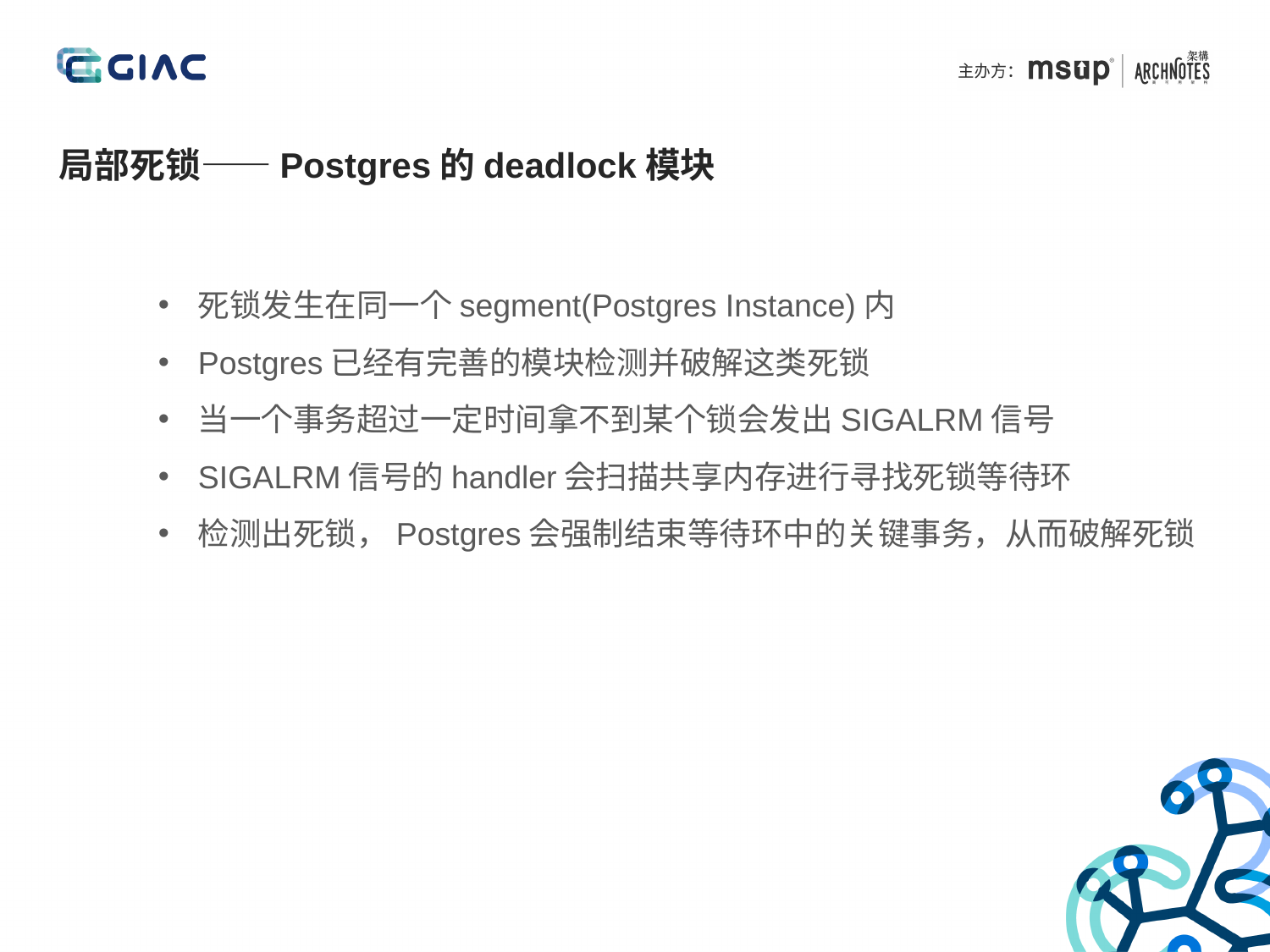

局部死锁——Postgres的deadlock模块
死锁发生在同一个segment(Postgres Instance)内
Postgres已经有完善的模块检测并破解这类死锁
当一个事务超过一定时间拿不到某个锁会发出SIGALRM信号
SIGALRM信号的handler会扫描共享内存进行寻找死锁等待环
检测出死锁，Postgres会强制结束等待环中的关键事务，从而破解死锁